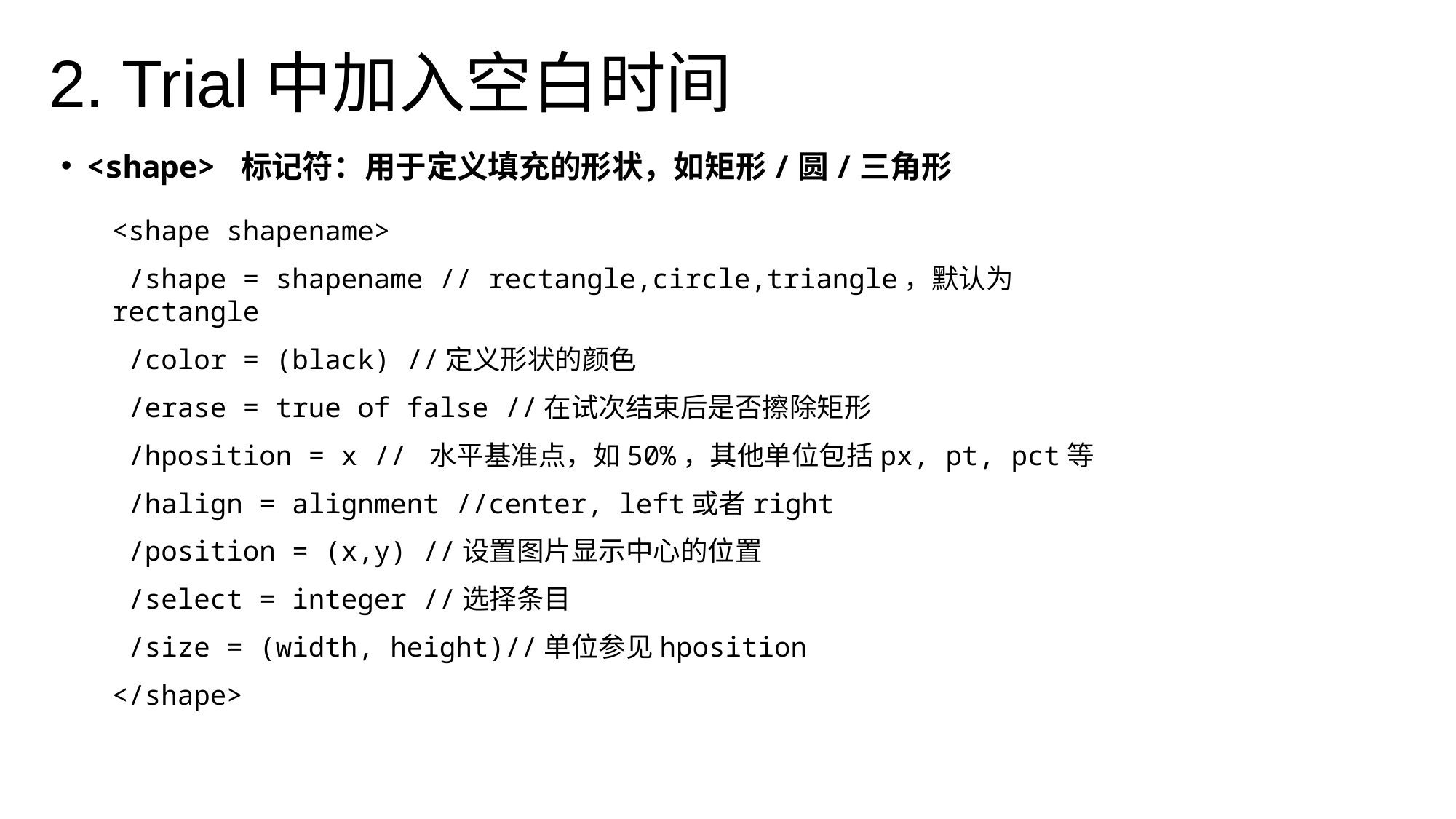

# 2. Trial中加入空白时间
<shape> 标记符：用于定义填充的形状，如矩形/圆/三角形

<shape shapename>
 /shape = shapename // rectangle,circle,triangle，默认为rectangle
 /color = (black) //定义形状的颜色
 /erase = true of false //在试次结束后是否擦除矩形
 /hposition = x // 水平基准点，如50%，其他单位包括px, pt, pct等
 /halign = alignment //center, left或者right
 /position = (x,y) //设置图片显示中心的位置
 /select = integer //选择条目
 /size = (width, height)//单位参见hposition
</shape>